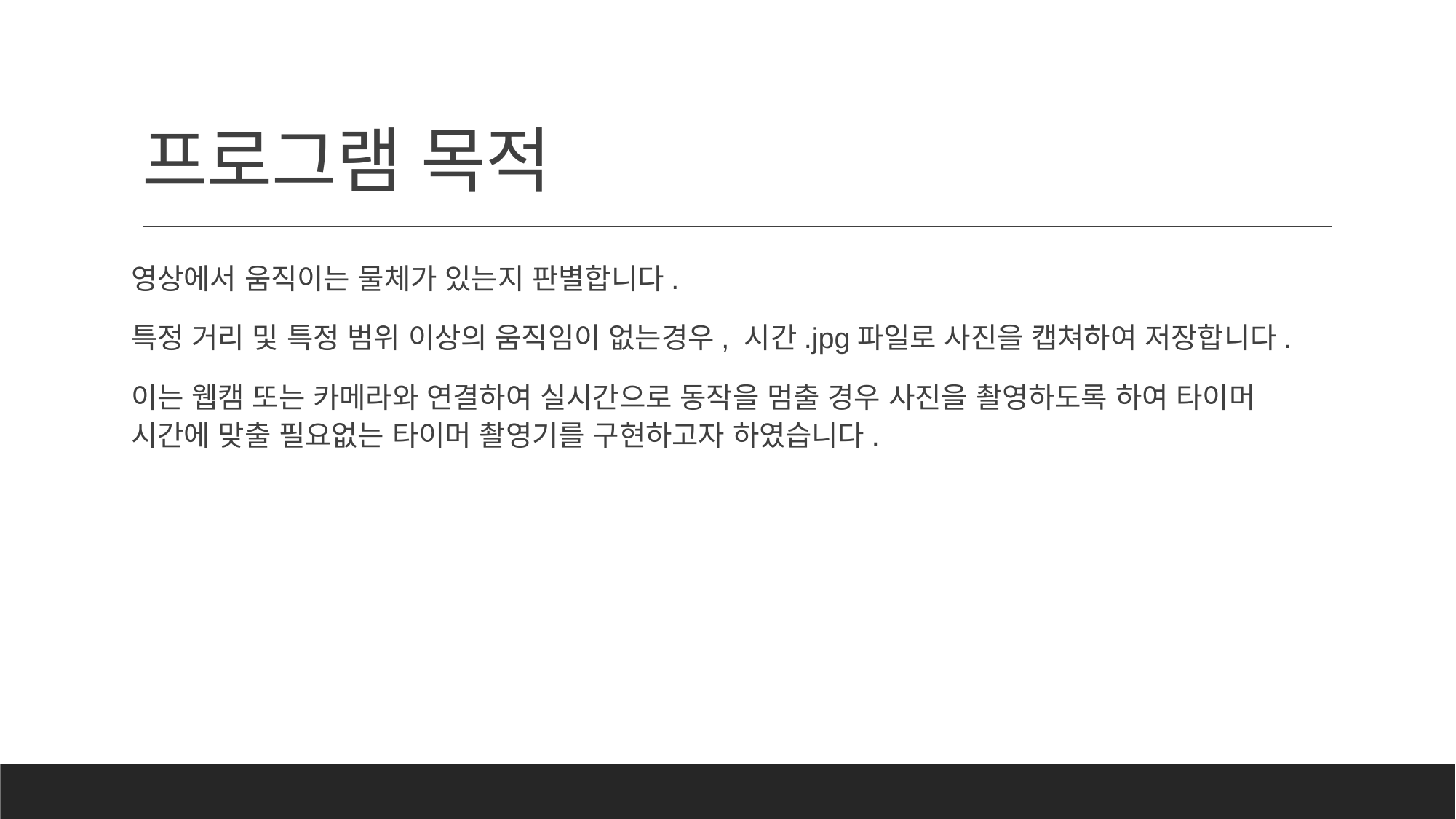

# 프로그램 목적
영상에서 움직이는 물체가 있는지 판별합니다.
특정 거리 및 특정 범위 이상의 움직임이 없는경우, 시간.jpg파일로 사진을 캡쳐하여 저장합니다.
이는 웹캠 또는 카메라와 연결하여 실시간으로 동작을 멈출 경우 사진을 촬영하도록 하여 타이머 시간에 맞출 필요없는 타이머 촬영기를 구현하고자 하였습니다.